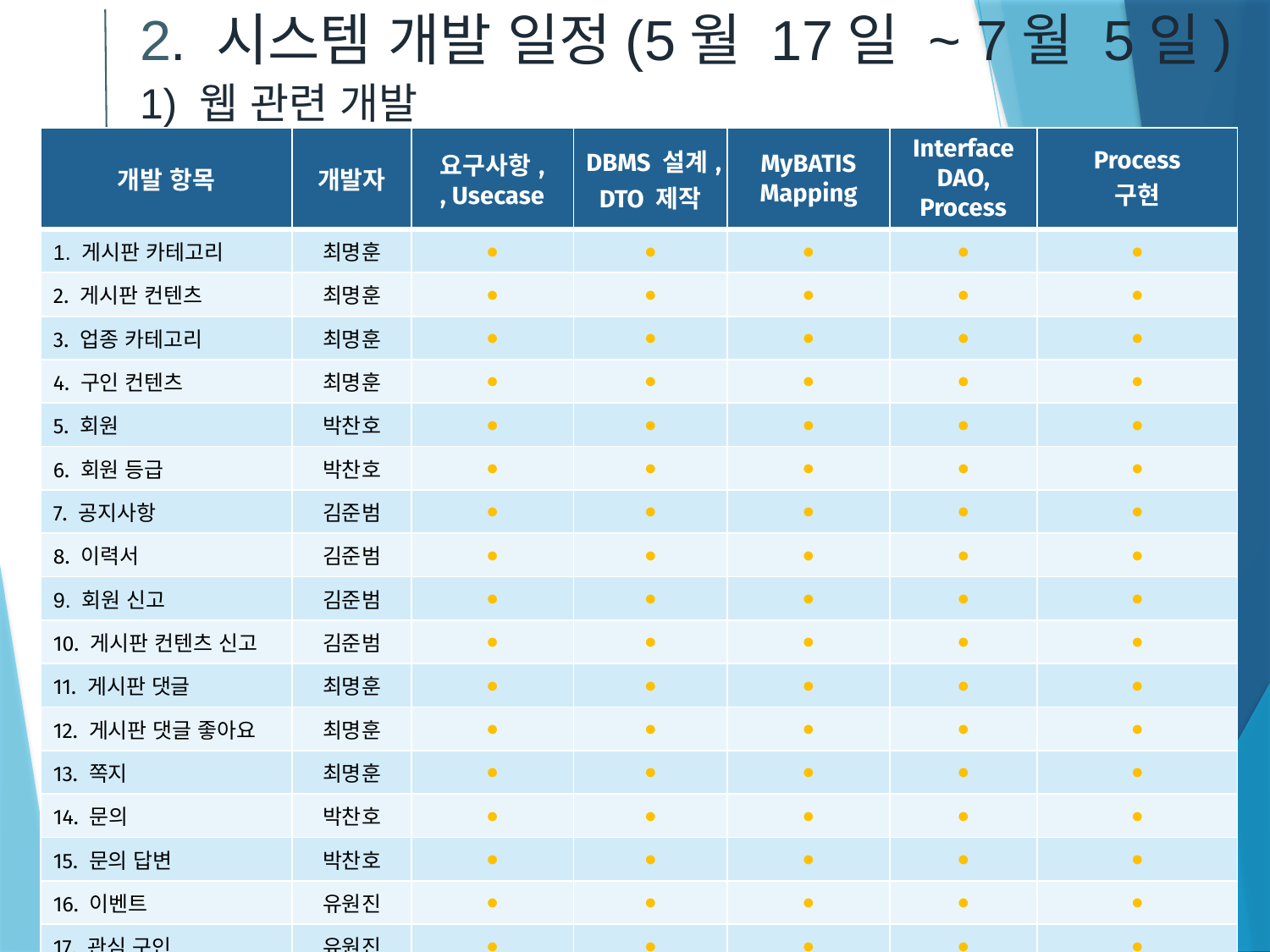

2. 시스템 개발 일정(5월 17일 ~ 7월 5일)
1) 웹 관련 개발
| 개발 항목 | 개발자 | 요구사항, , Usecase | DBMS 설계, DTO 제작 | MyBATIS Mapping | Interface DAO, Process | Process 구현 |
| --- | --- | --- | --- | --- | --- | --- |
| 1. 게시판 카테고리 | 최명훈 | ● | ● | ● | ● | ● |
| 2. 게시판 컨텐츠 | 최명훈 | ● | ● | ● | ● | ● |
| 3. 업종 카테고리 | 최명훈 | ● | ● | ● | ● | ● |
| 4. 구인 컨텐츠 | 최명훈 | ● | ● | ● | ● | ● |
| 5. 회원 | 박찬호 | ● | ● | ● | ● | ● |
| 6. 회원 등급 | 박찬호 | ● | ● | ● | ● | ● |
| 7. 공지사항 | 김준범 | ● | ● | ● | ● | ● |
| 8. 이력서 | 김준범 | ● | ● | ● | ● | ● |
| 9. 회원 신고 | 김준범 | ● | ● | ● | ● | ● |
| 10. 게시판 컨텐츠 신고 | 김준범 | ● | ● | ● | ● | ● |
| 11. 게시판 댓글 | 최명훈 | ● | ● | ● | ● | ● |
| 12. 게시판 댓글 좋아요 | 최명훈 | ● | ● | ● | ● | ● |
| 13. 쪽지 | 최명훈 | ● | ● | ● | ● | ● |
| 14. 문의 | 박찬호 | ● | ● | ● | ● | ● |
| 15. 문의 답변 | 박찬호 | ● | ● | ● | ● | ● |
| 16. 이벤트 | 유원진 | ● | ● | ● | ● | ● |
| 17. 관심 구인 | 유원진 | ● | ● | ● | ● | ● |
| 18. 추천 시스템 | 윤재석 | ● | ● | ● | ● | ● |